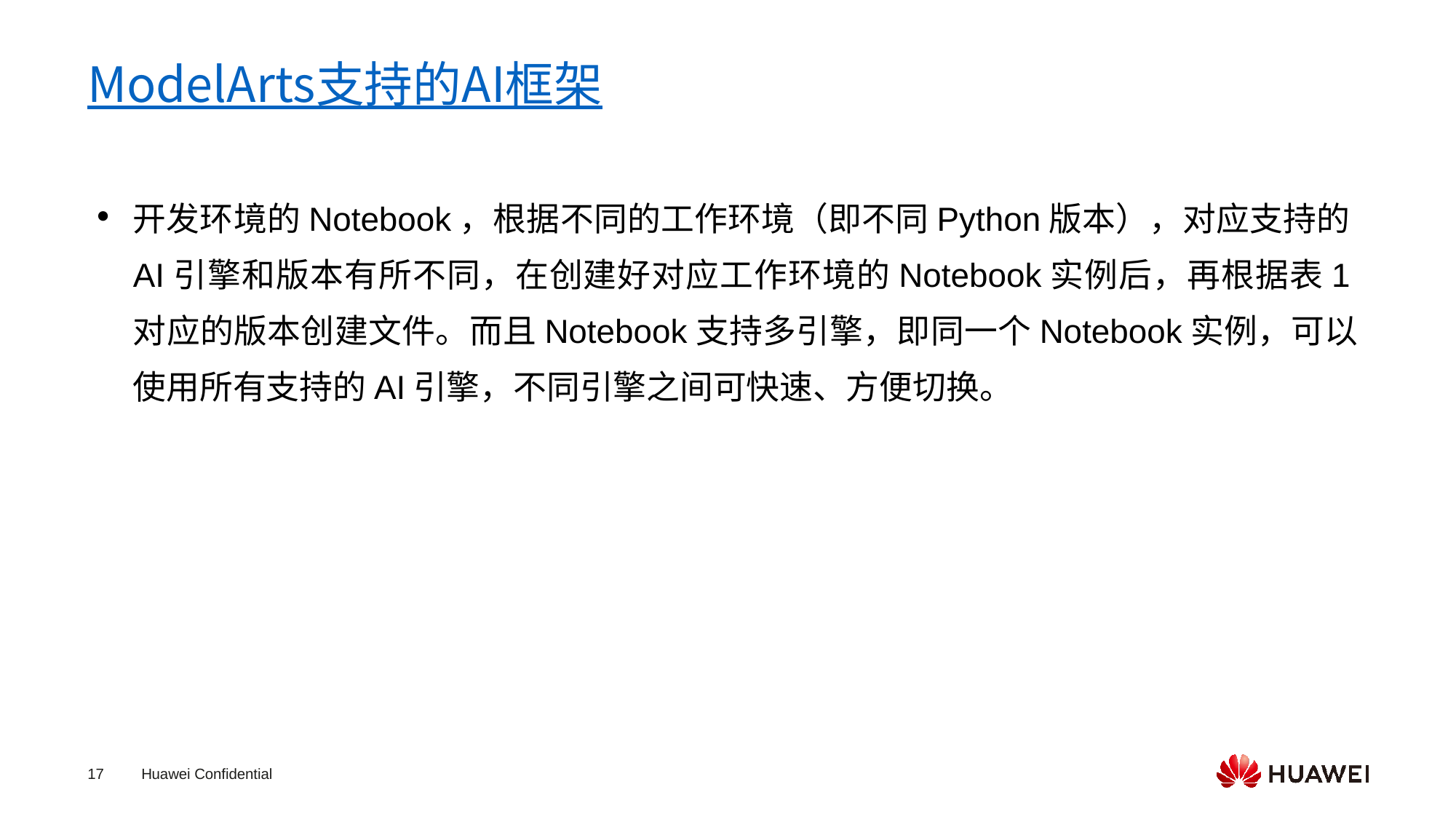

# ModelArts支持的AI框架
开发环境的Notebook，根据不同的工作环境（即不同Python版本），对应支持的AI引擎和版本有所不同，在创建好对应工作环境的Notebook实例后，再根据表1对应的版本创建文件。而且Notebook支持多引擎，即同一个Notebook实例，可以使用所有支持的AI引擎，不同引擎之间可快速、方便切换。